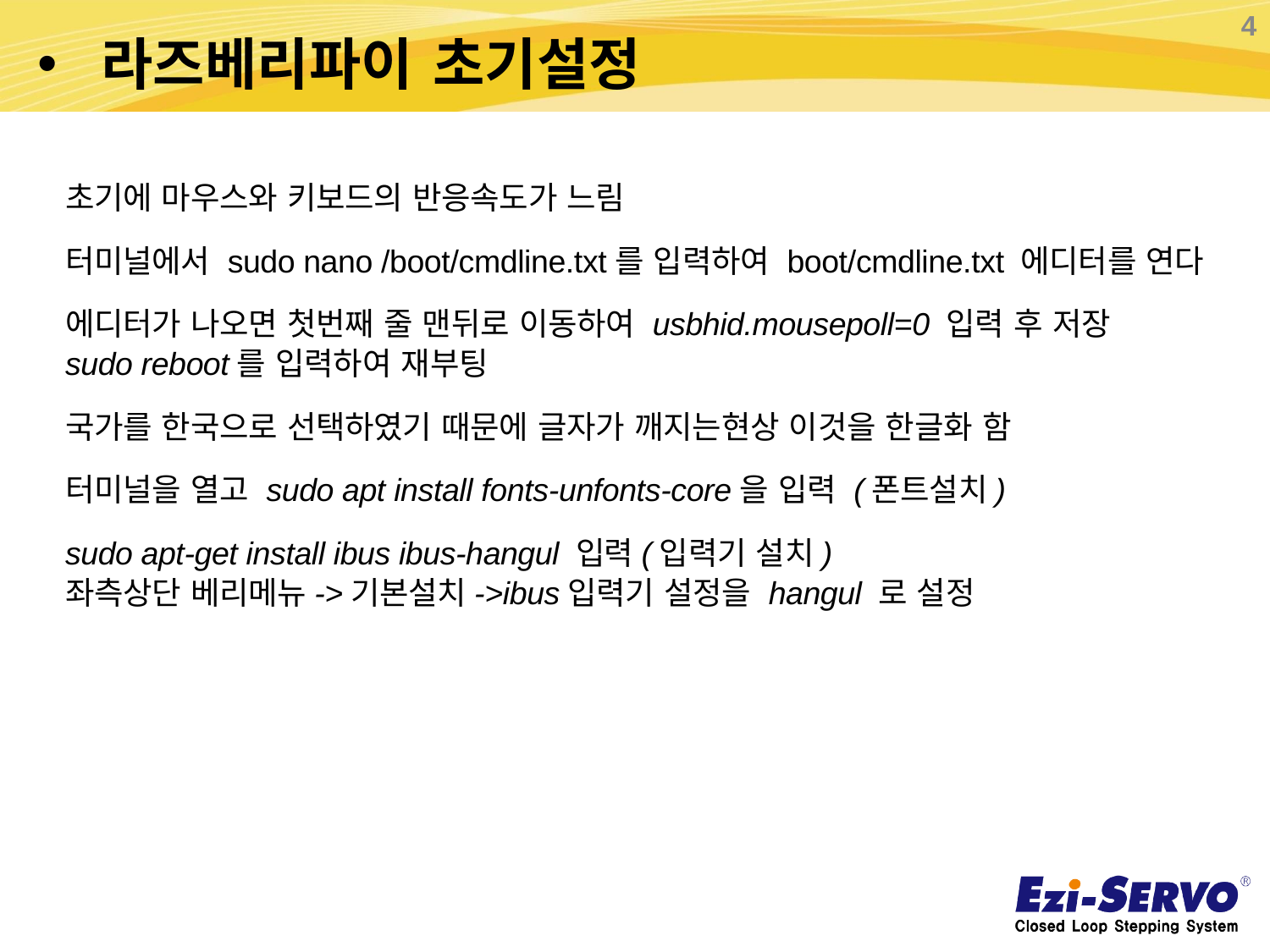

4
라즈베리파이 초기설정

초기에 마우스와 키보드의 반응속도가 느림
터미널에서 sudo nano /boot/cmdline.txt를 입력하여 boot/cmdline.txt 에디터를 연다
에디터가 나오면 첫번째 줄 맨뒤로 이동하여 usbhid.mousepoll=0 입력 후 저장
sudo reboot를 입력하여 재부팅
국가를 한국으로 선택하였기 때문에 글자가 깨지는현상 이것을 한글화 함
터미널을 열고 sudo apt install fonts-unfonts-core을 입력 (폰트설치)
sudo apt-get install ibus ibus-hangul 입력(입력기 설치)
좌측상단 베리메뉴->기본설치->ibus입력기 설정을 hangul 로 설정